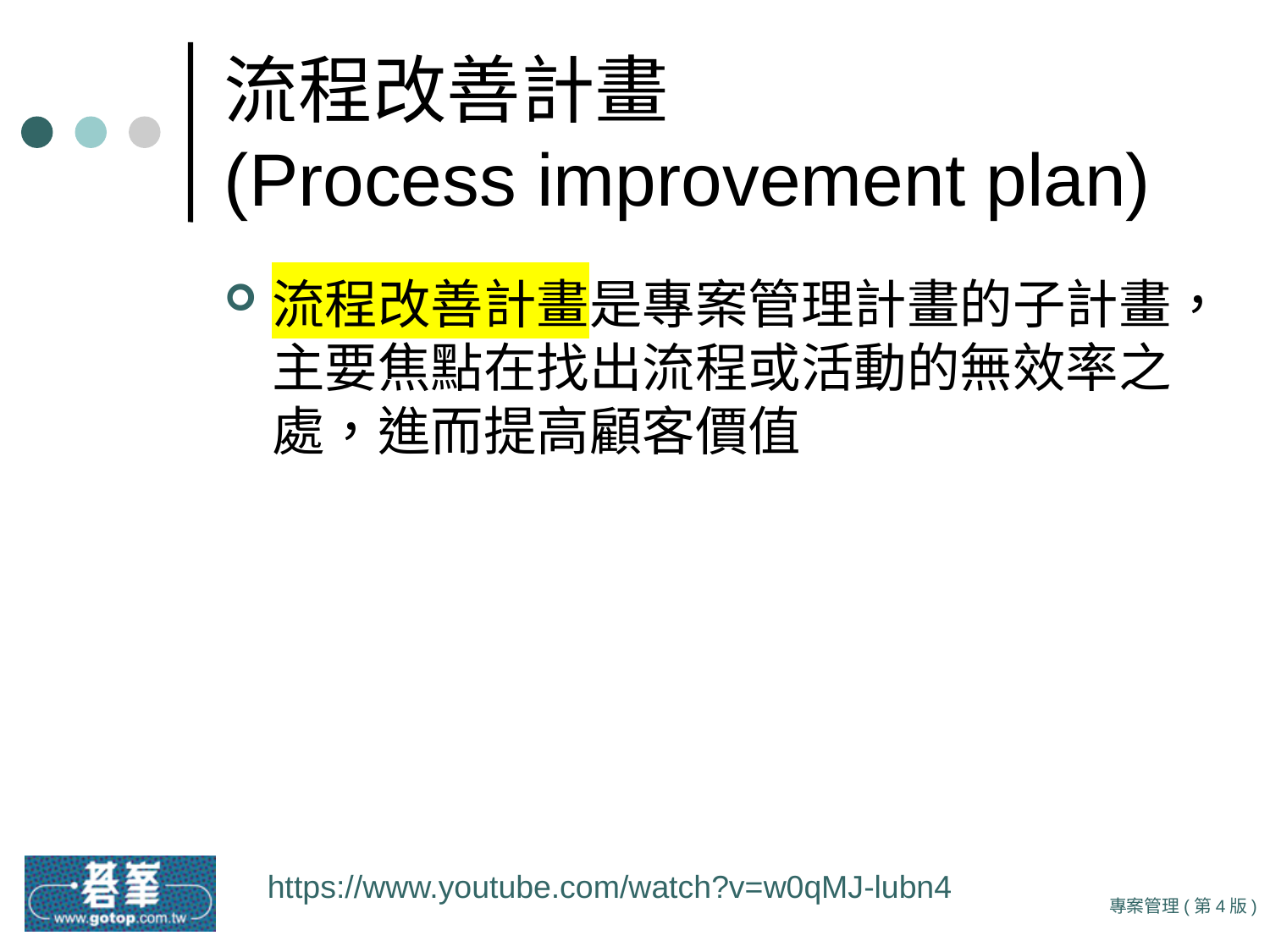

# 流程改善計畫 (Process improvement plan)
流程改善計畫是專案管理計畫的子計畫，主要焦點在找出流程或活動的無效率之處，進而提高顧客價值
https://www.youtube.com/watch?v=w0qMJ-lubn4
專案管理(第4版)